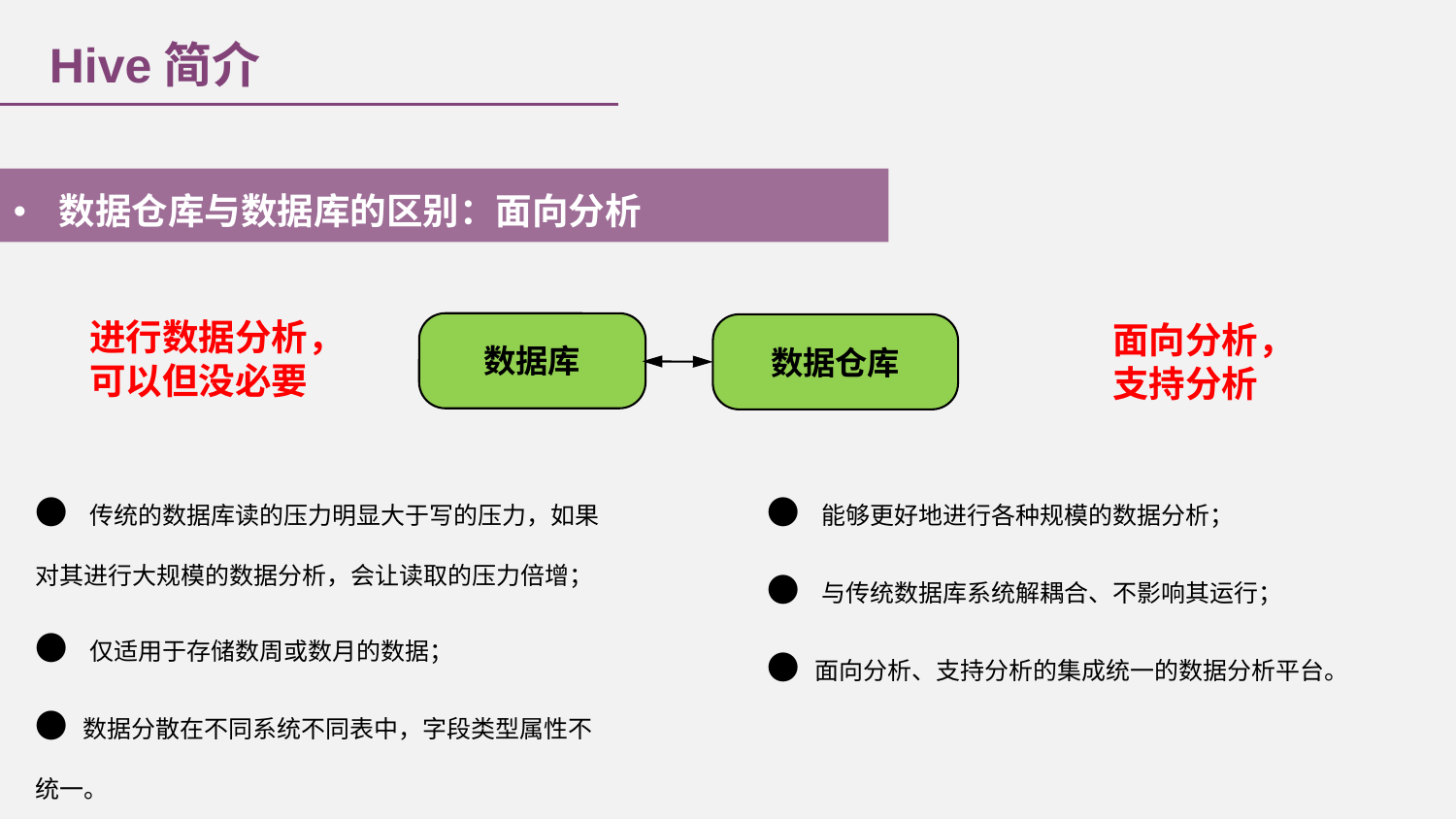

Hive简介
数据仓库与数据库的区别：面向分析
进行数据分析，可以但没必要
面向分析，
支持分析
数据库
数据仓库
●  传统的数据库读的压力明显大于写的压力，如果对其进行大规模的数据分析，会让读取的压力倍增；
●  仅适用于存储数周或数月的数据；
● 数据分散在不同系统不同表中，字段类型属性不统一。

●  能够更好地进行各种规模的数据分析；
●  与传统数据库系统解耦合、不影响其运行；
● 面向分析、支持分析的集成统一的数据分析平台。